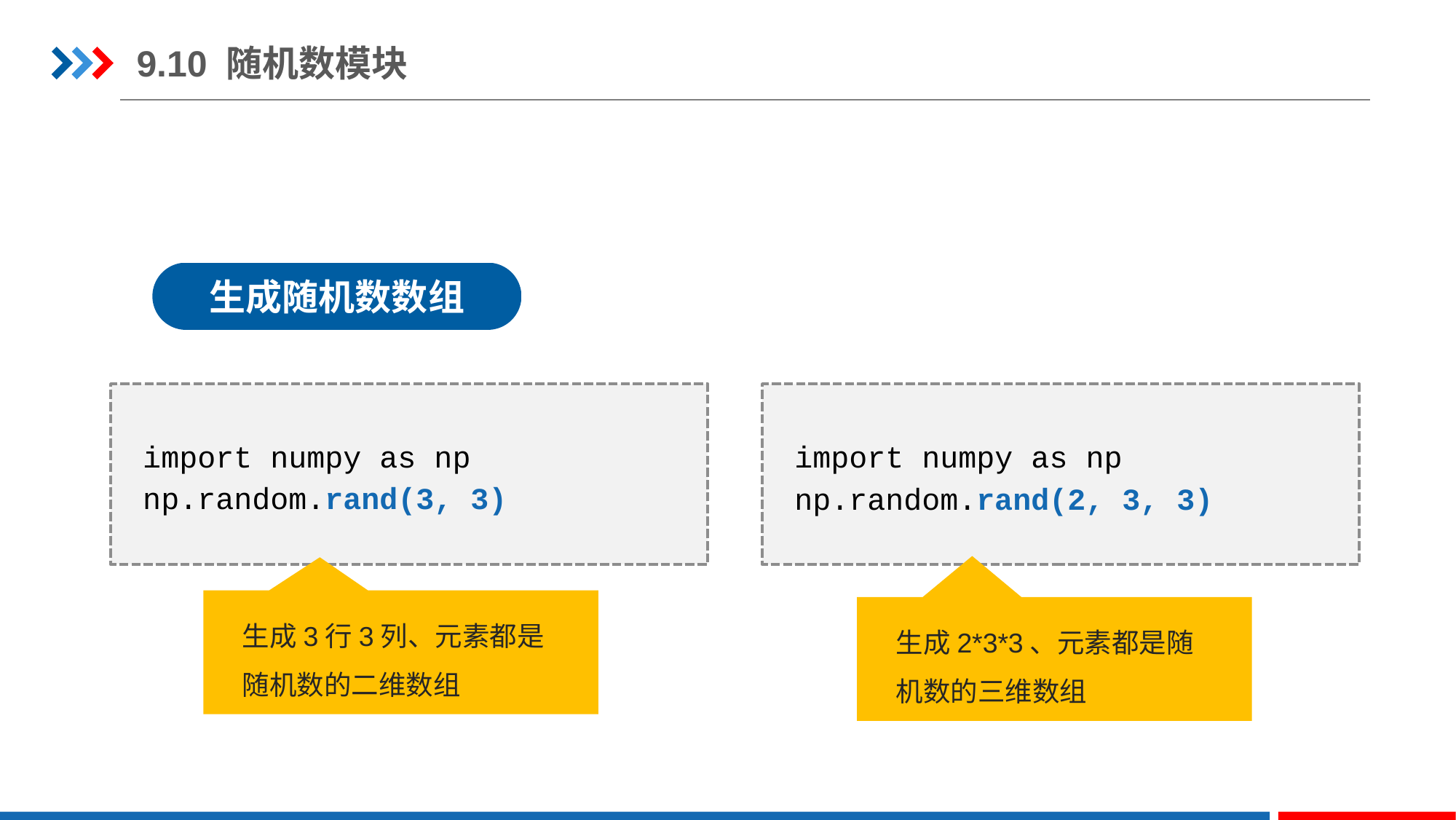

9.10 随机数模块
生成随机数数组

import numpy as np
np.random.rand(3, 3)
import numpy as np
np.random.rand(2, 3, 3)

生成3行3列、元素都是随机数的二维数组

生成2*3*3、元素都是随机数的三维数组